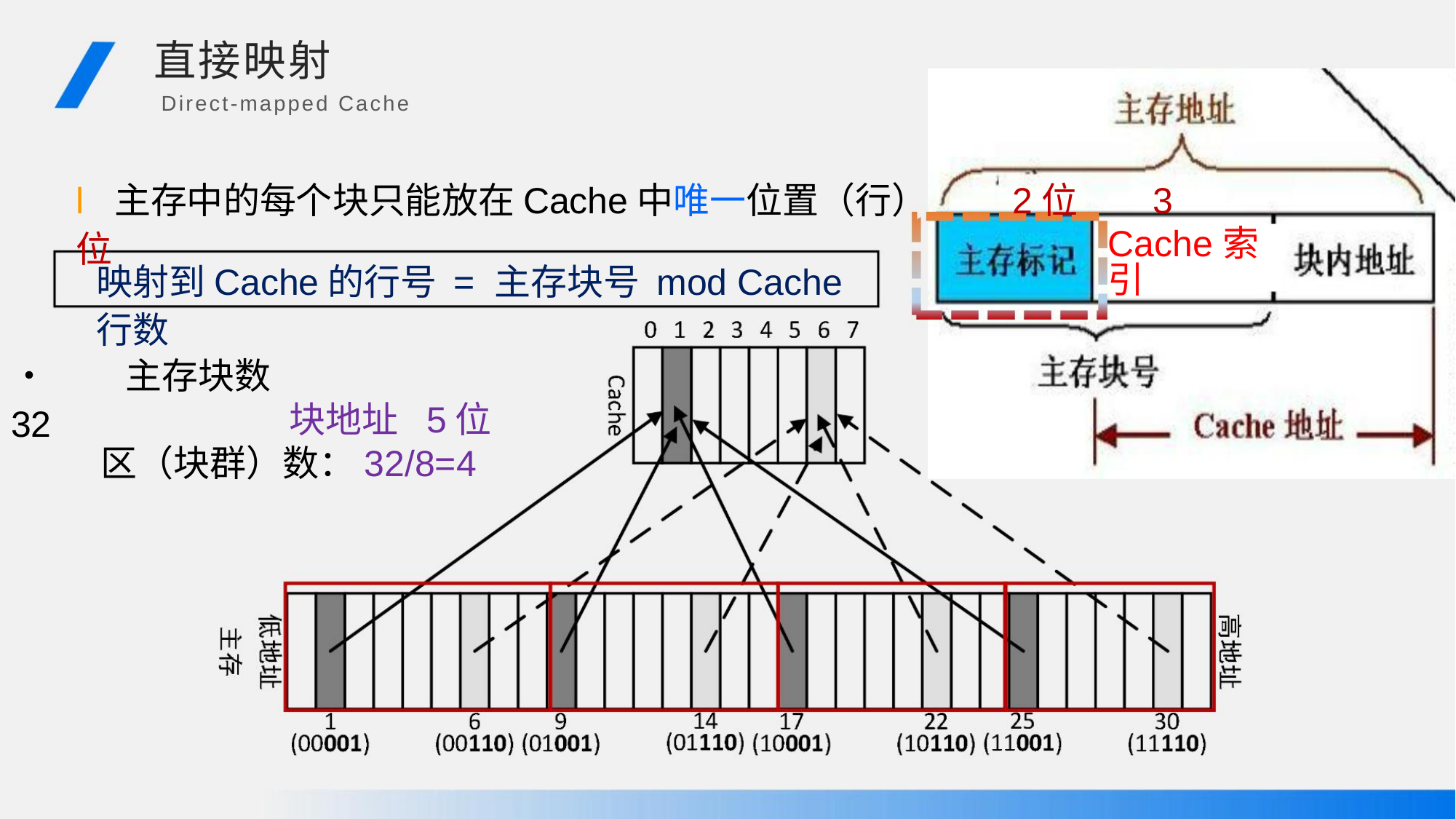

直接映射
Direct-mapped Cache
l 主存中的每个块只能放在Cache中唯一位置（行） 2位 3位
Cache索引
映射到Cache的行号 = 主存块号 mod Cache行数
• 主存块数32
块地址 5位
区（块群）数：32/8=4